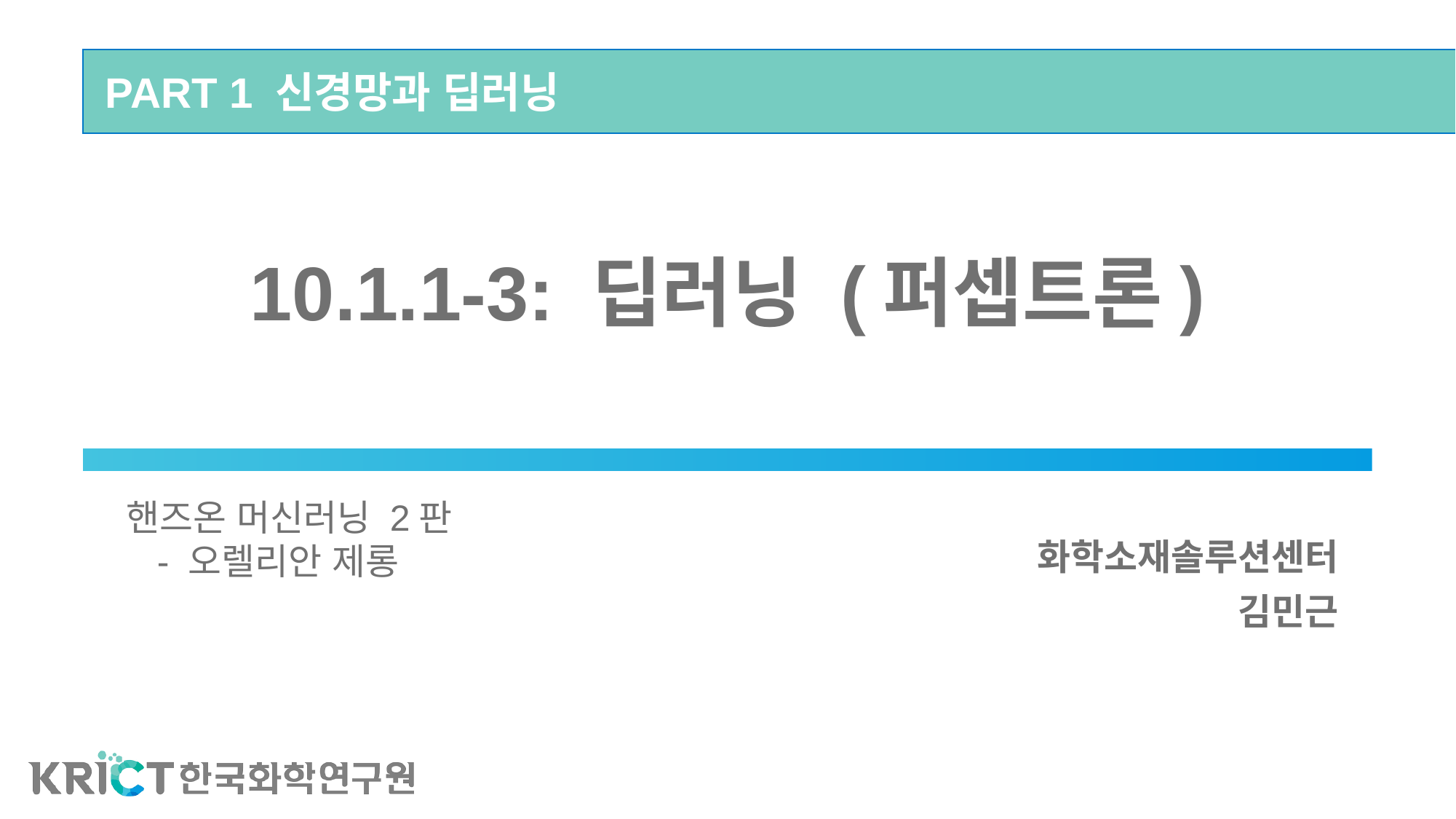

PART 1 신경망과 딥러닝
# 10.1.1-3: 딥러닝 (퍼셉트론)
화학소재솔루션센터
김민근

핸즈온 머신러닝 2판
   - 오렐리안 제롱